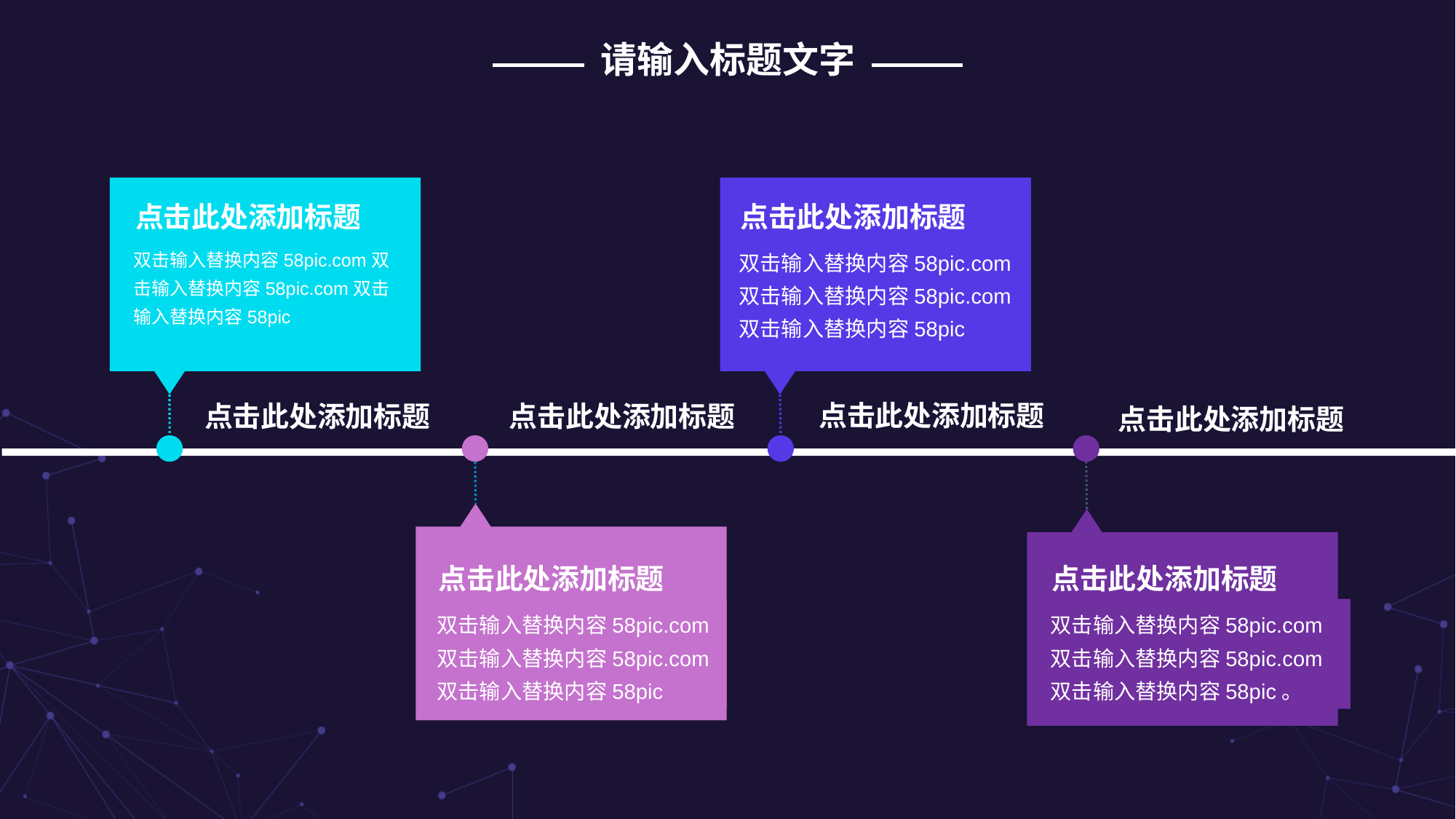

请输入标题文字

点击此处添加标题
双击输入替换内容58pic.com双击输入替换内容58pic.com双击输入替换内容58pic

点击此处添加标题
双击输入替换内容58pic.com双击输入替换内容58pic.com双击输入替换内容58pic

点击此处添加标题
点击此处添加标题
点击此处添加标题
点击此处添加标题

点击此处添加标题
双击输入替换内容58pic.com双击输入替换内容58pic.com双击输入替换内容58pic

点击此处添加标题
双击输入替换内容58pic.com双击输入替换内容58pic.com双击输入替换内容58pic。